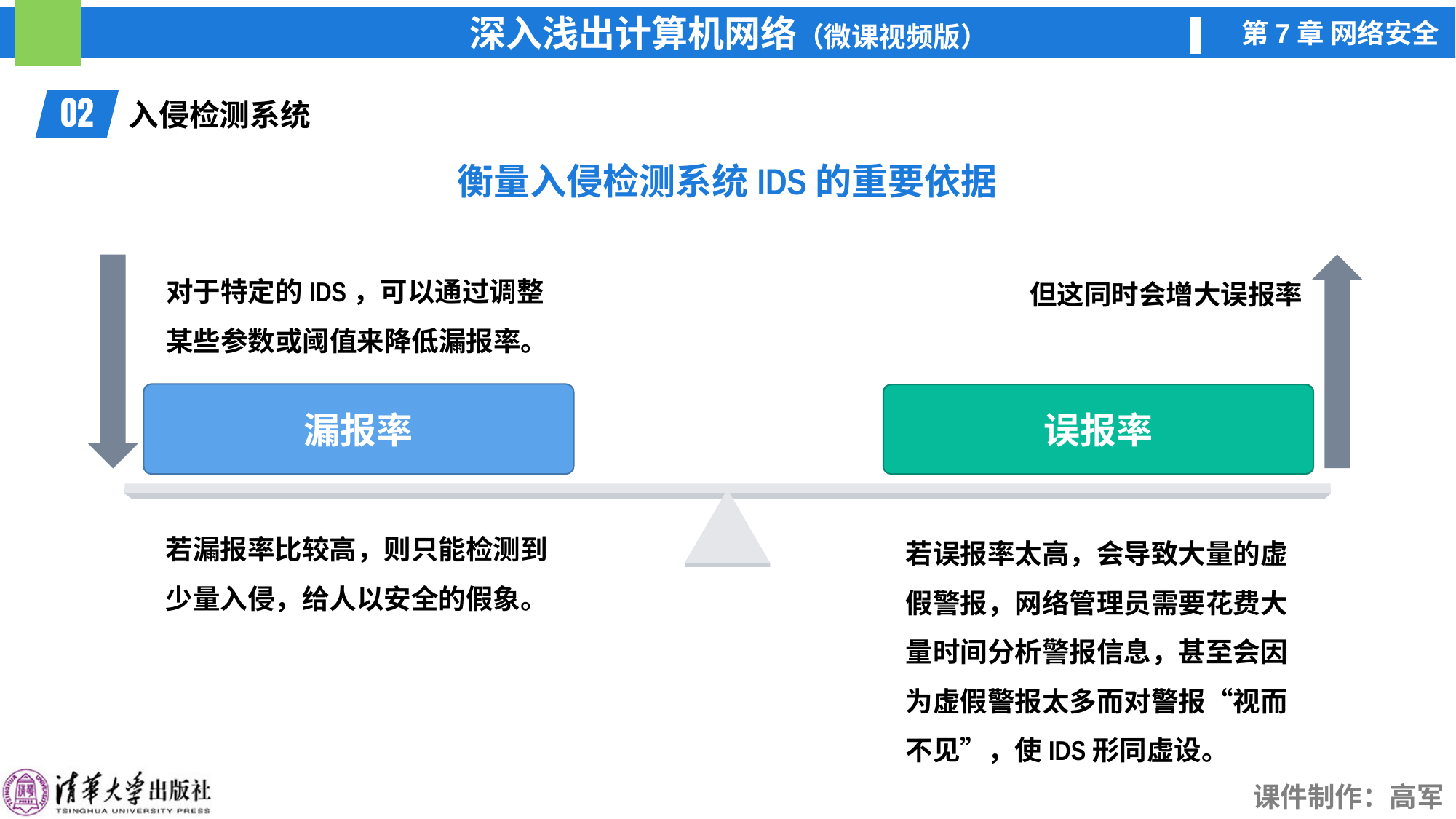

02
入侵检测系统
衡量入侵检测系统IDS的重要依据
对于特定的IDS，可以通过调整某些参数或阈值来降低漏报率。
但这同时会增大误报率

漏报率
误报率

若漏报率比较高，则只能检测到少量入侵，给人以安全的假象。
若误报率太高，会导致大量的虚假警报，网络管理员需要花费大量时间分析警报信息，甚至会因为虚假警报太多而对警报“视而不见”，使IDS形同虚设。